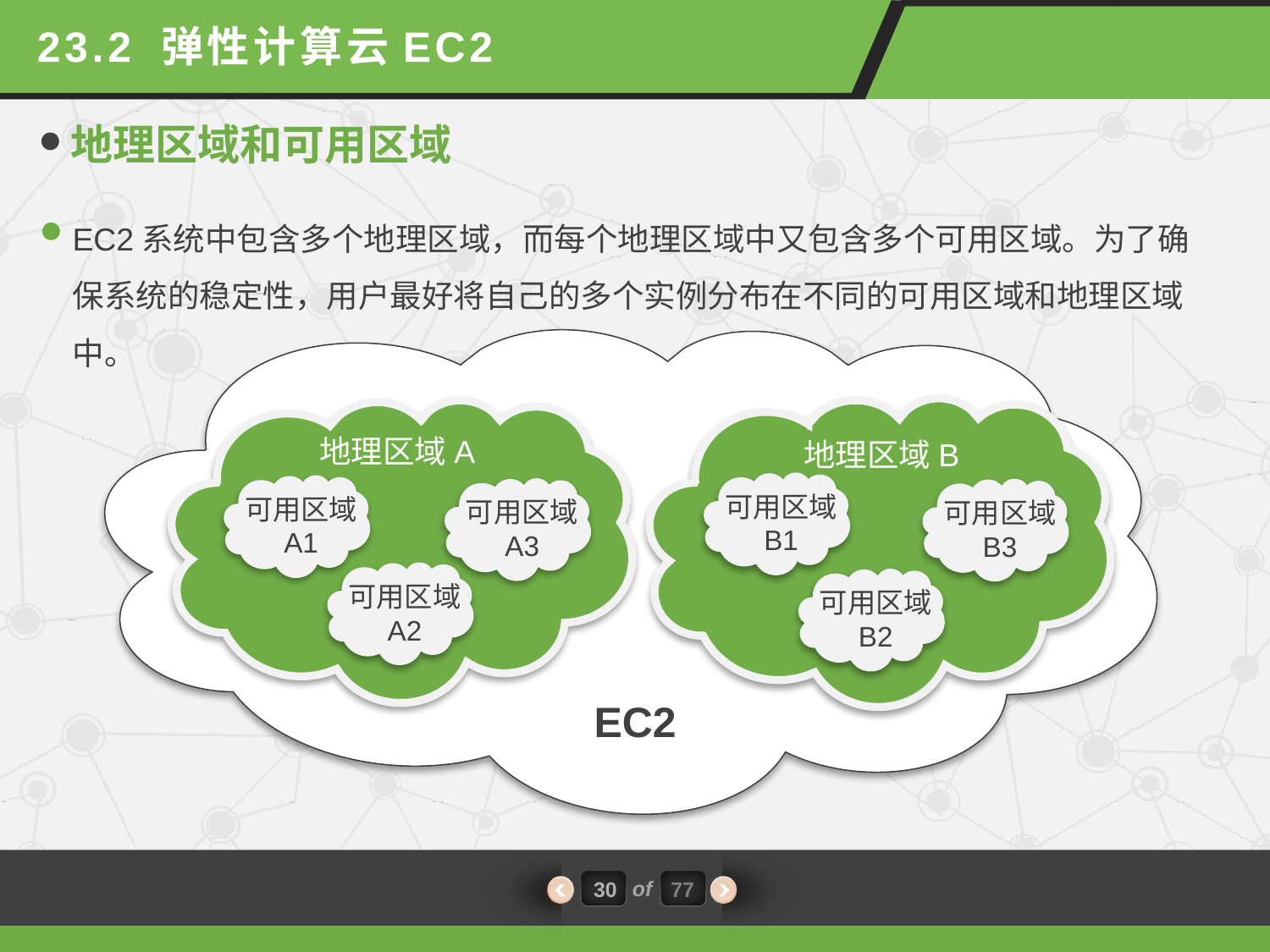

23.2 弹性计算云EC2
地理区域和可用区域

EC2系统中包含多个地理区域，而每个地理区域中又包含多个可用区域。为了确保系统的稳定性，用户最好将自己的多个实例分布在不同的可用区域和地理区域中。

地理区域A
地理区域B

可用区域
B1

可用区域
A1

可用区域
A3

可用区域
B3

可用区域
A2

可用区域
B2
EC2
30